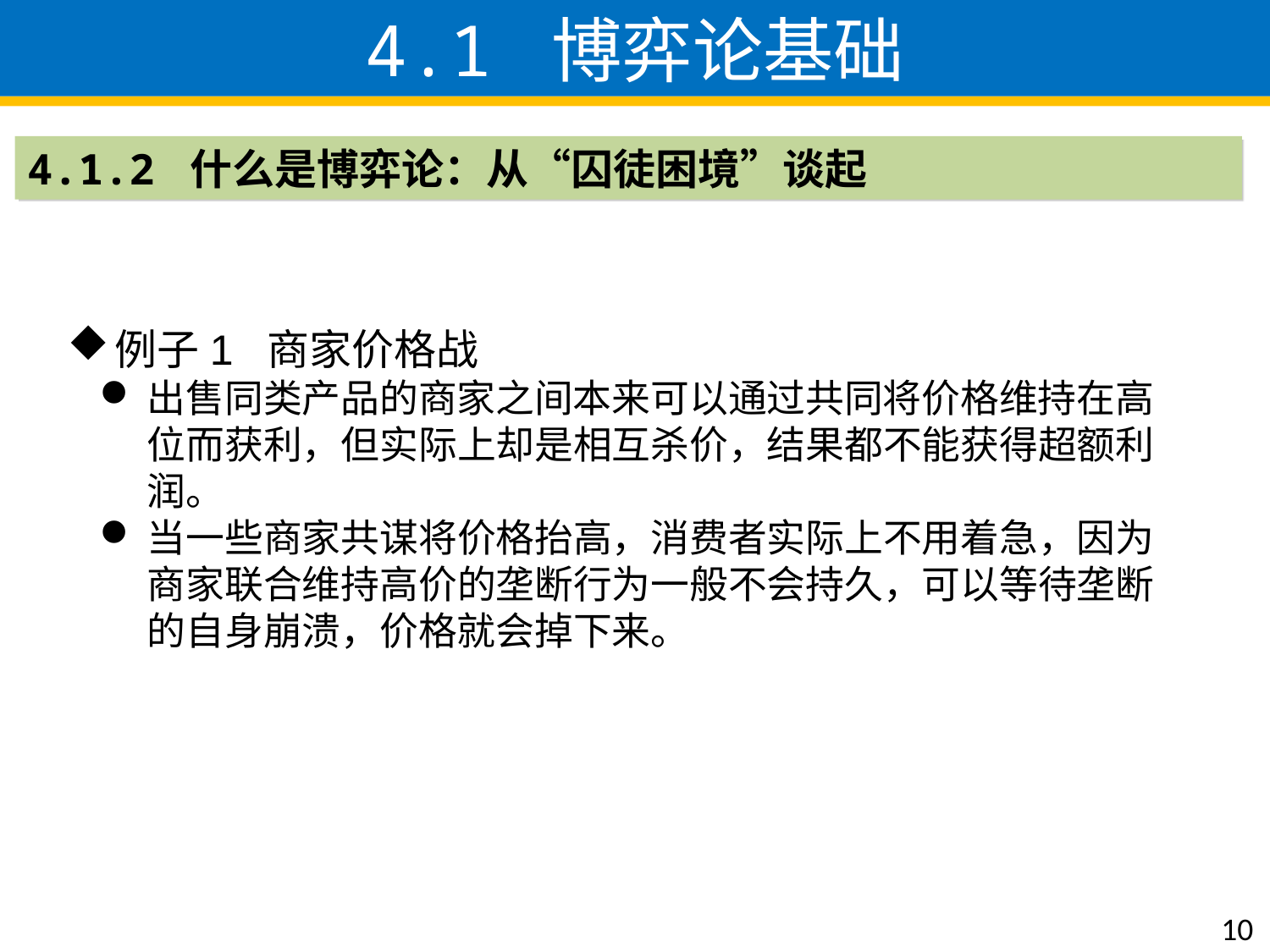

4.1 博弈论基础
4.1.2 什么是博弈论：从“囚徒困境”谈起
例子1  商家价格战
出售同类产品的商家之间本来可以通过共同将价格维持在高位而获利，但实际上却是相互杀价，结果都不能获得超额利润。
当一些商家共谋将价格抬高，消费者实际上不用着急，因为商家联合维持高价的垄断行为一般不会持久，可以等待垄断的自身崩溃，价格就会掉下来。
10